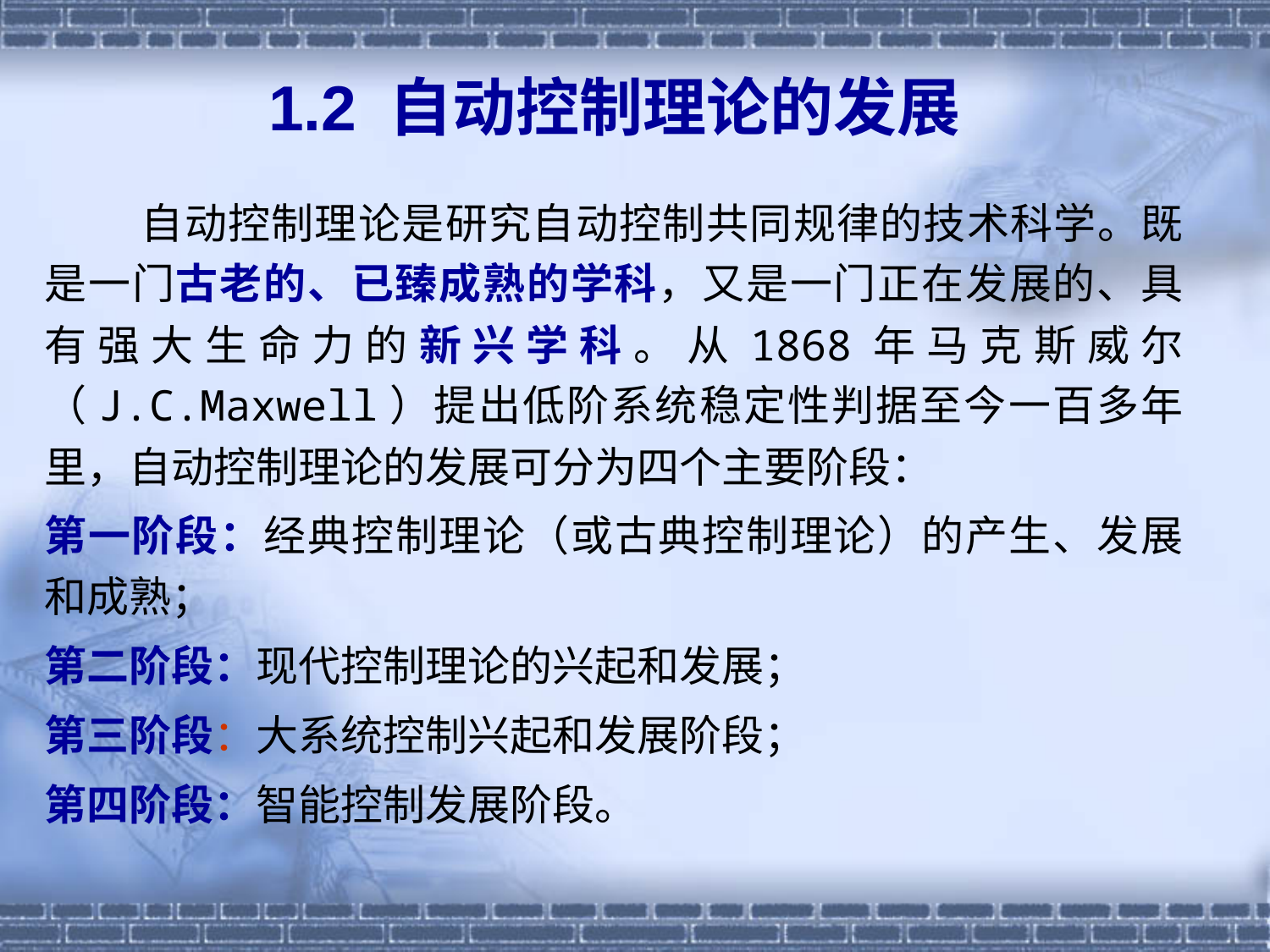

1.2 自动控制理论的发展
        自动控制理论是研究自动控制共同规律的技术科学。既是一门古老的、已臻成熟的学科，又是一门正在发展的、具有强大生命力的新兴学科。从1868年马克斯威尔（J.C.Maxwell）提出低阶系统稳定性判据至今一百多年里，自动控制理论的发展可分为四个主要阶段：
第一阶段：经典控制理论（或古典控制理论）的产生、发展和成熟；
第二阶段：现代控制理论的兴起和发展；
第三阶段：大系统控制兴起和发展阶段；
第四阶段：智能控制发展阶段。